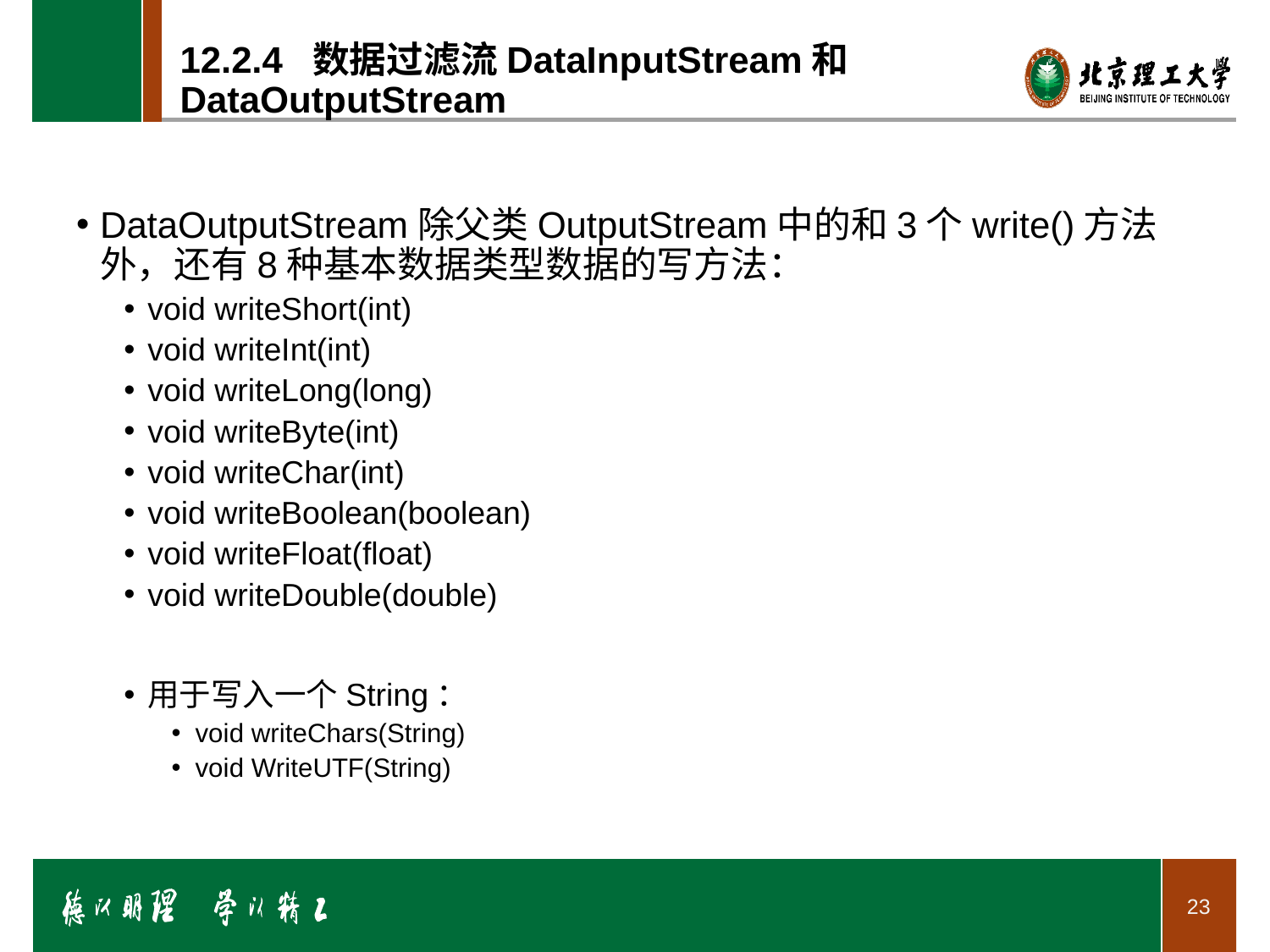

# 12.2.4  数据过滤流DataInputStream和DataOutputStream
DataOutputStream除父类OutputStream中的和3个write()方法外，还有8种基本数据类型数据的写方法：
void writeShort(int)
void writeInt(int)
void writeLong(long)
void writeByte(int)
void writeChar(int)
void writeBoolean(boolean)
void writeFloat(float)
void writeDouble(double)

用于写入一个String：
void writeChars(String)
void WriteUTF(String)